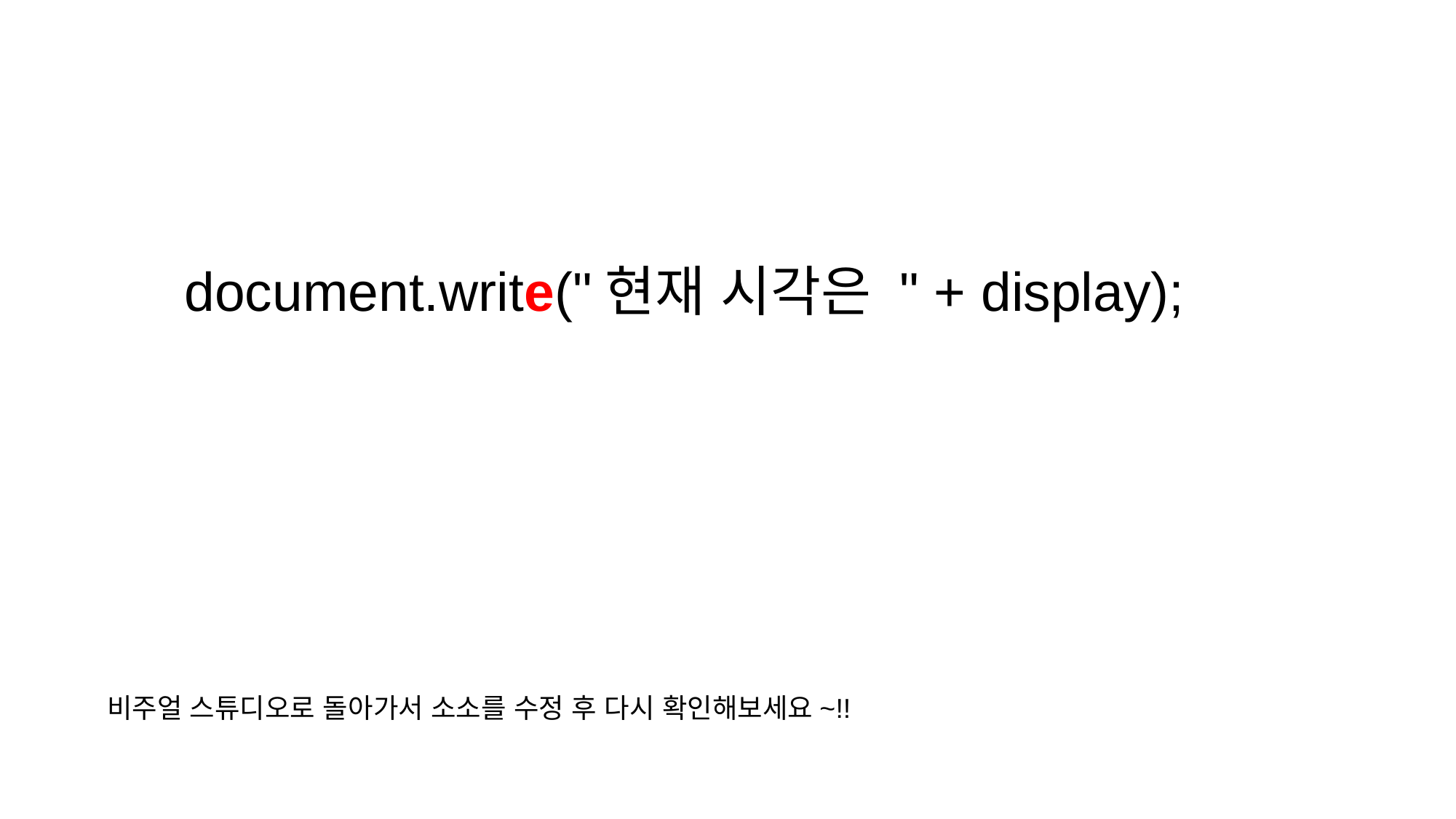

document.write("현재 시각은 " + display);
비주얼 스튜디오로 돌아가서 소소를 수정 후 다시 확인해보세요~!!